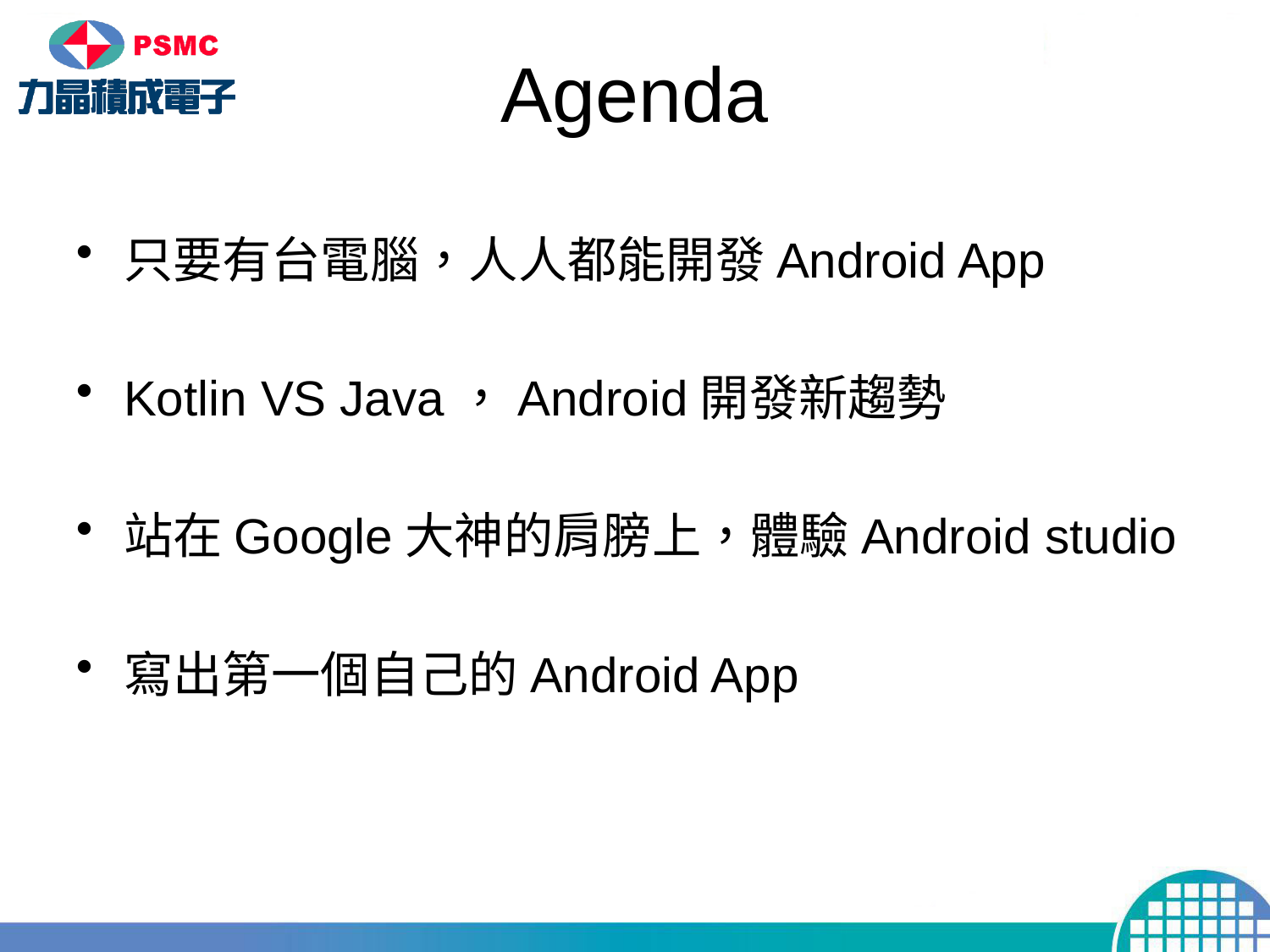

Agenda
只要有台電腦，人人都能開發Android App

Kotlin VS Java，Android開發新趨勢

站在Google大神的肩膀上，體驗Android studio

寫出第一個自己的Android App